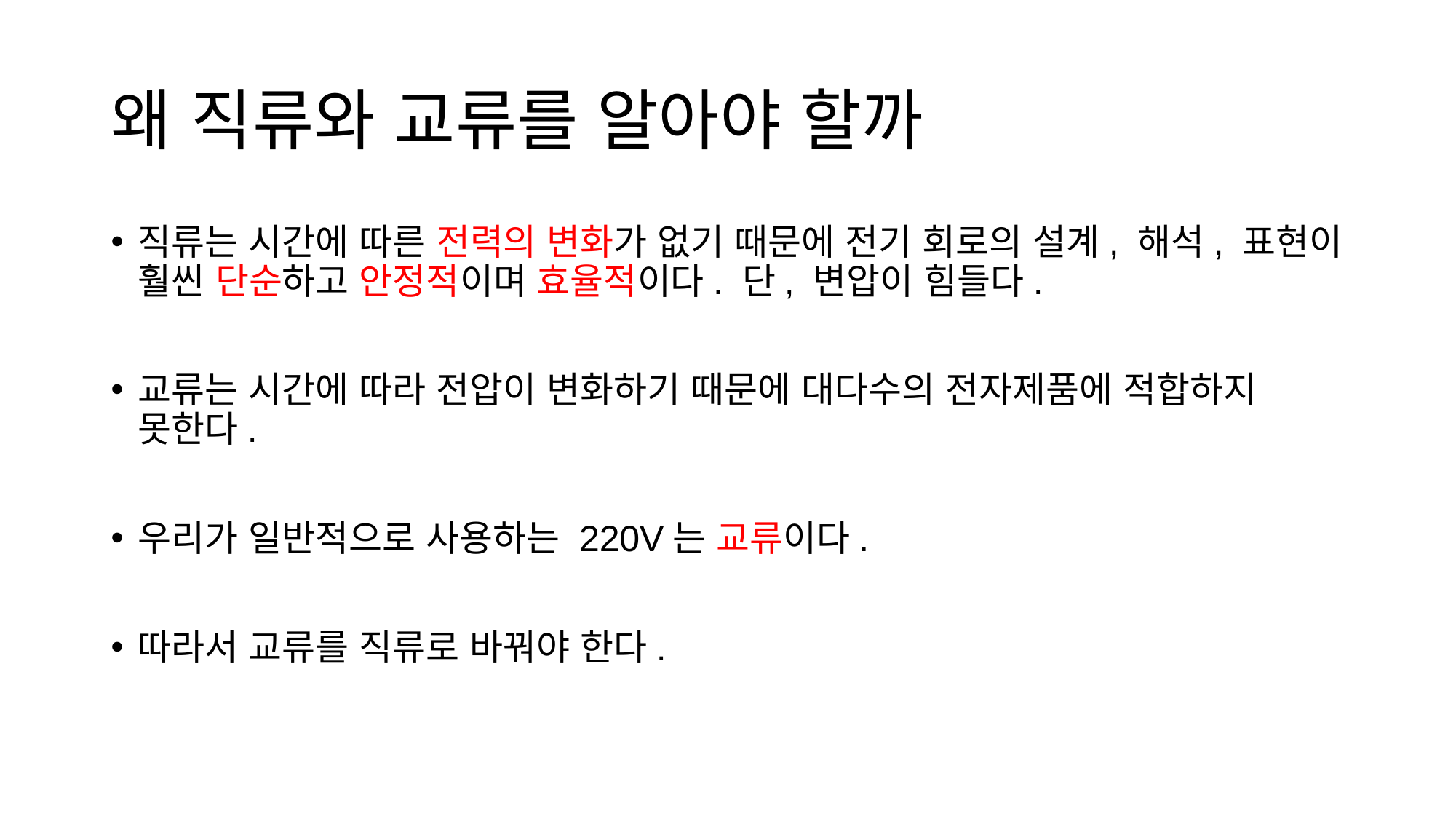

# 왜 직류와 교류를 알아야 할까
직류는 시간에 따른 전력의 변화가 없기 때문에 전기 회로의 설계, 해석, 표현이 훨씬 단순하고 안정적이며 효율적이다. 단, 변압이 힘들다.

교류는 시간에 따라 전압이 변화하기 때문에 대다수의 전자제품에 적합하지 못한다.

우리가 일반적으로 사용하는 220V는 교류이다.

따라서 교류를 직류로 바꿔야 한다.